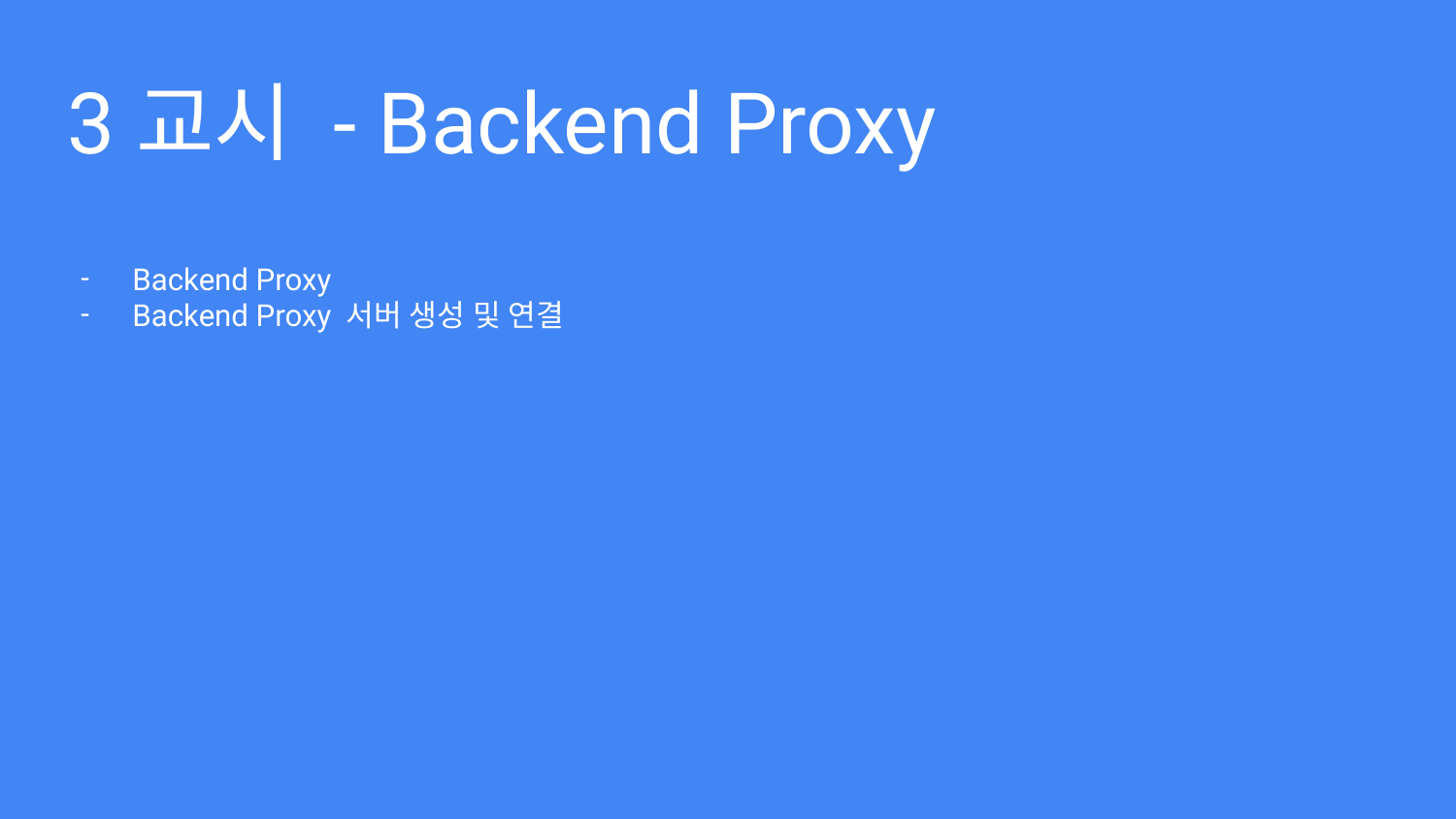

# 3교시 - Backend Proxy
Backend Proxy
Backend Proxy 서버 생성 및 연결